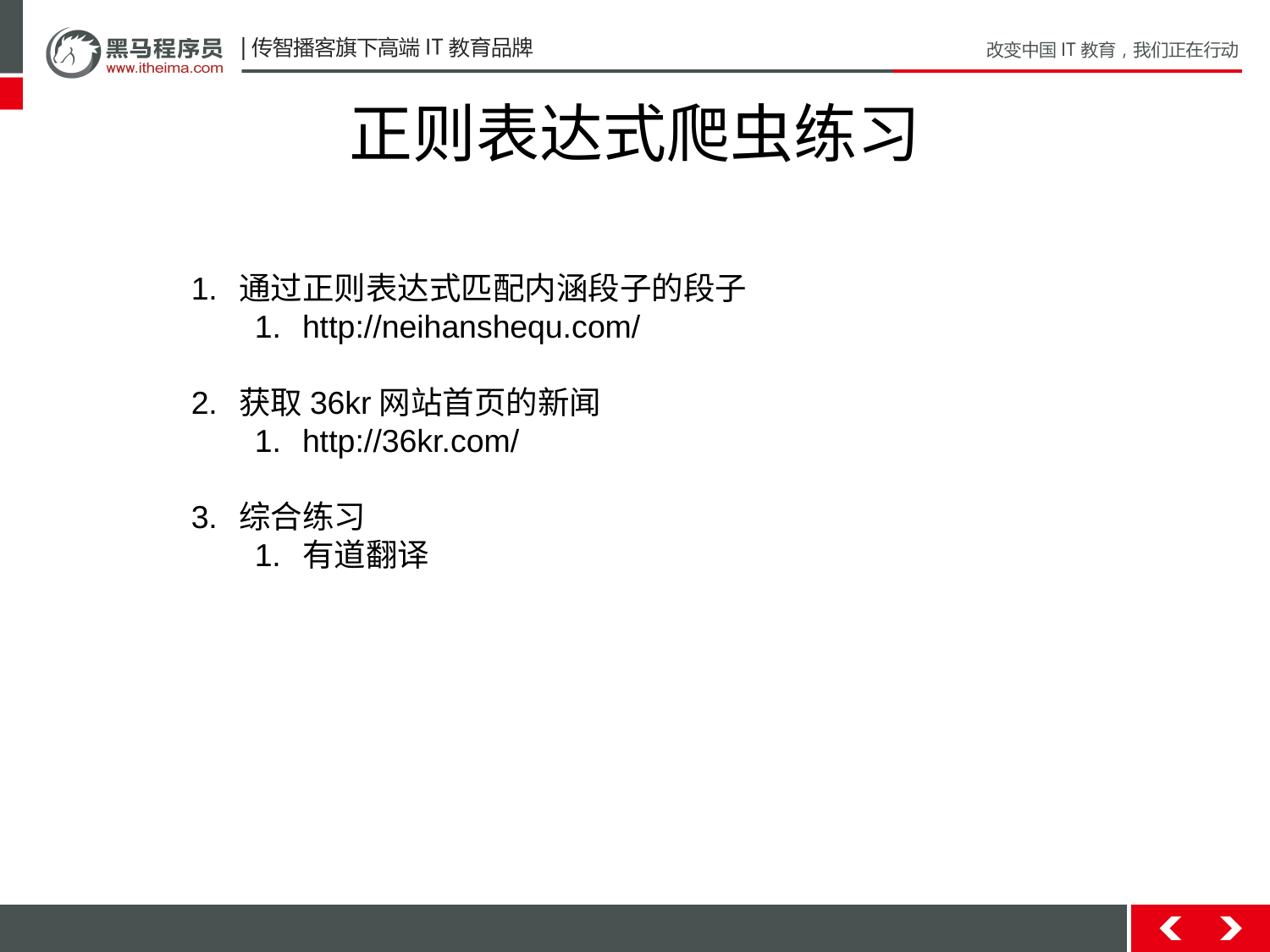

# 正则表达式爬虫练习

通过正则表达式匹配内涵段子的段子
http://neihanshequ.com/

获取36kr网站首页的新闻
http://36kr.com/

综合练习
有道翻译